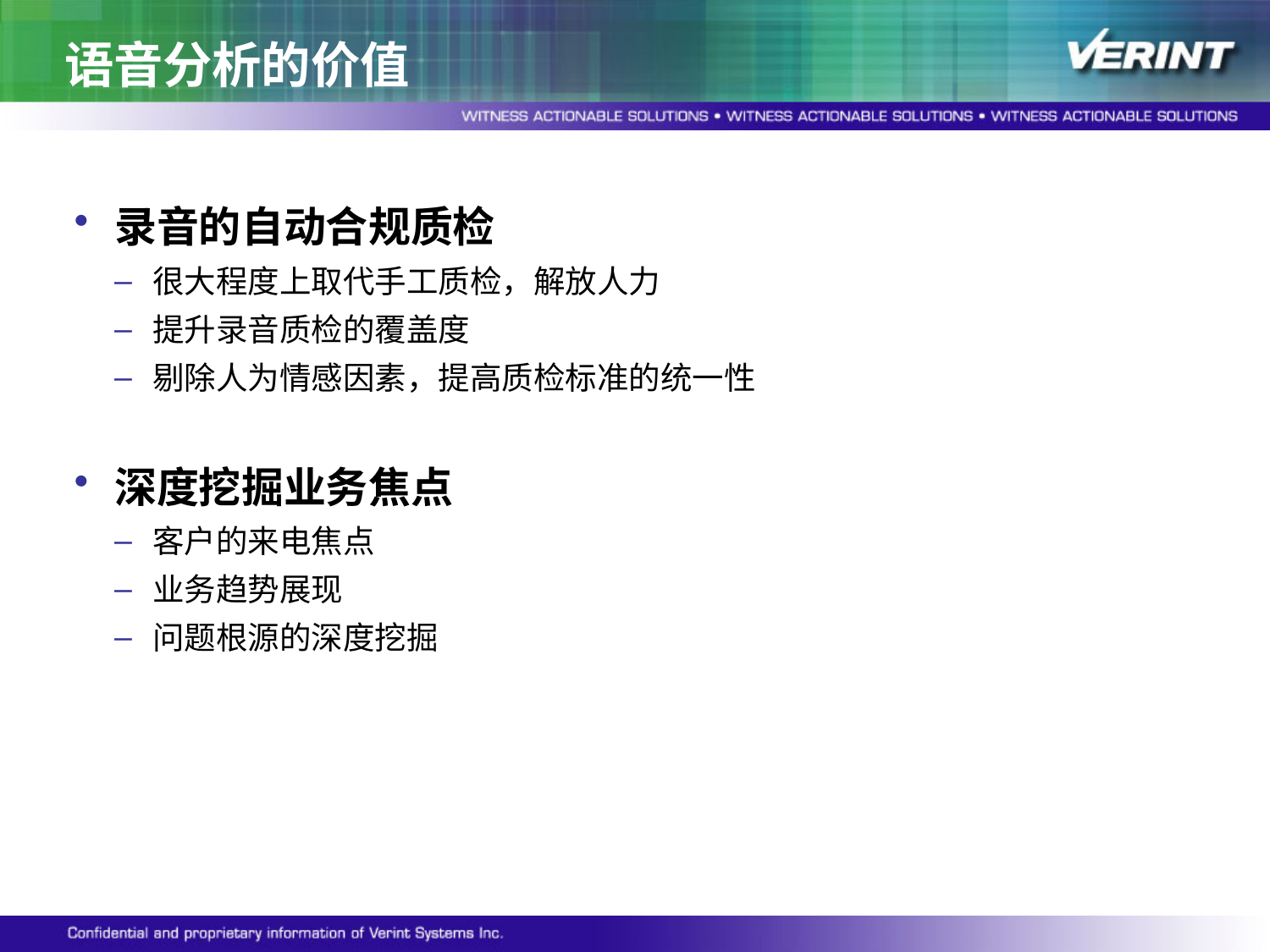

录音的自动合规质检
很大程度上取代手工质检，解放人力
提升录音质检的覆盖度
剔除人为情感因素，提高质检标准的统一性

深度挖掘业务焦点
客户的来电焦点
业务趋势展现
问题根源的深度挖掘

语音分析的价值